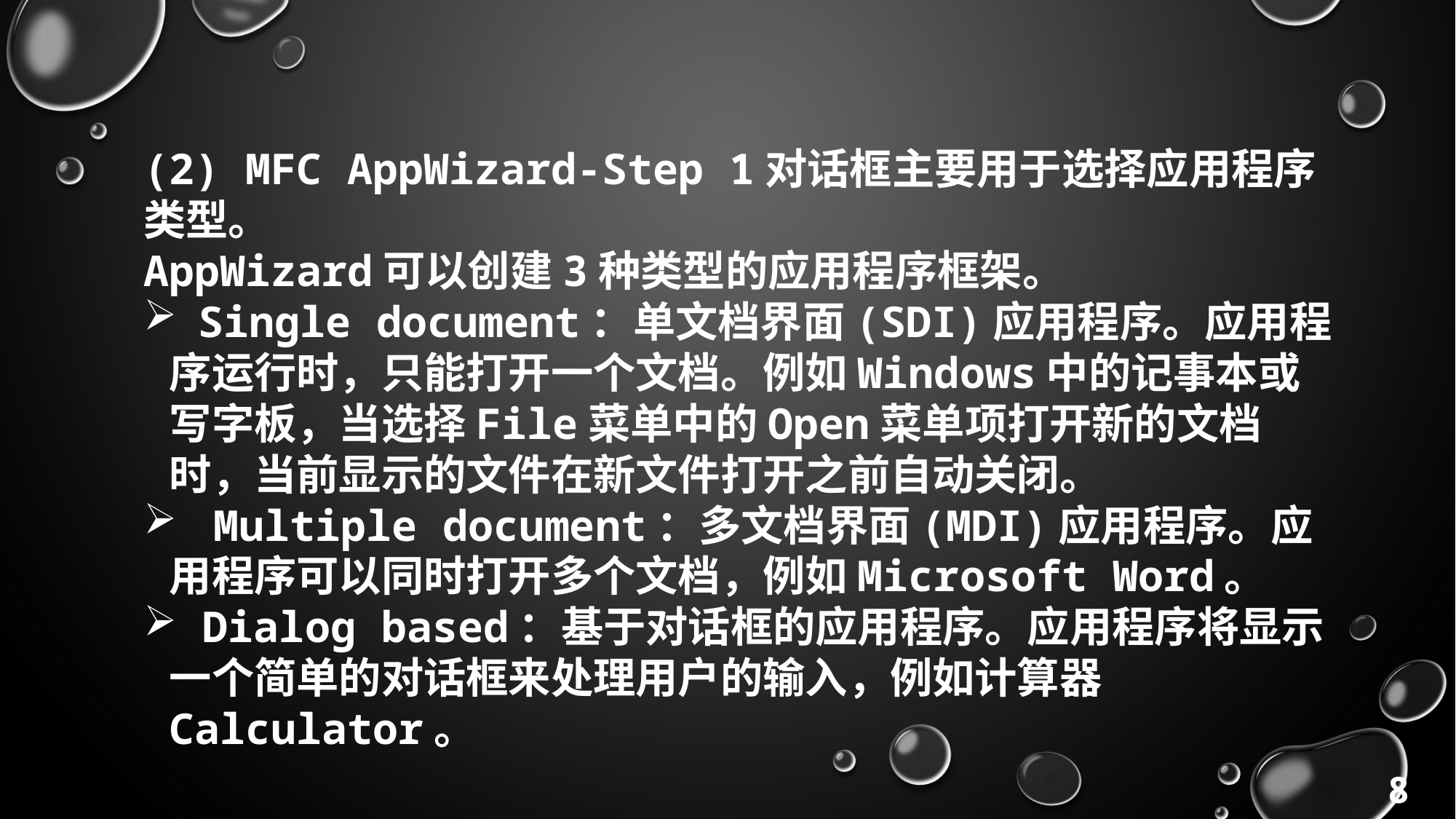

(2) MFC AppWizard-Step 1对话框主要用于选择应用程序类型。
AppWizard可以创建3种类型的应用程序框架。
  Single document：单文档界面(SDI)应用程序。应用程序运行时，只能打开一个文档。例如Windows中的记事本或写字板，当选择File菜单中的Open菜单项打开新的文档时，当前显示的文件在新文件打开之前自动关闭。
  Multiple document：多文档界面(MDI)应用程序。应用程序可以同时打开多个文档，例如Microsoft Word。
 Dialog based：基于对话框的应用程序。应用程序将显示一个简单的对话框来处理用户的输入，例如计算器Calculator。
8